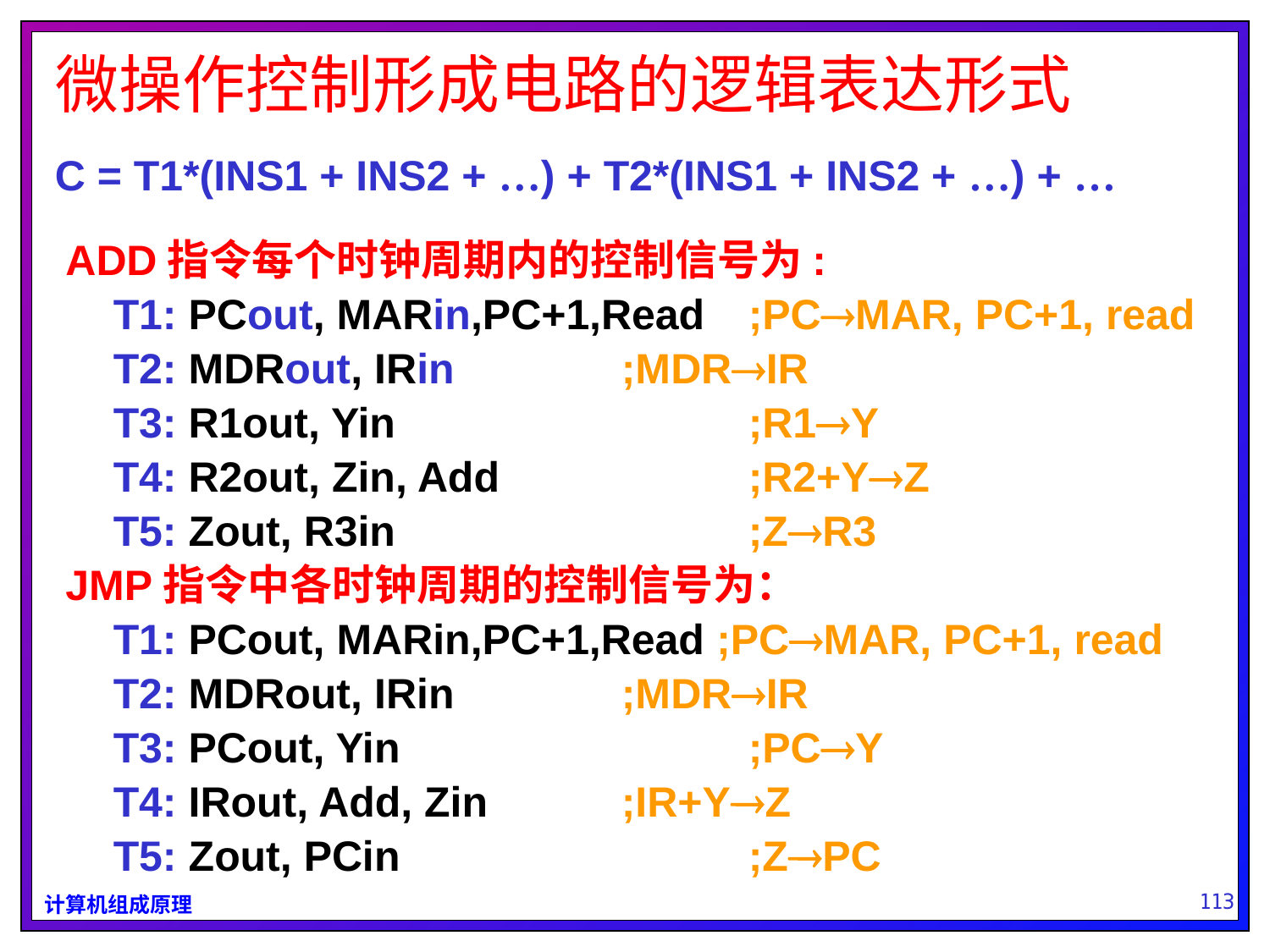

# 微操作控制形成电路的逻辑表达形式
C = T1*(INS1 + INS2 + …) + T2*(INS1 + INS2 + …) + …
ADD指令每个时钟周期内的控制信号为:
	T1: PCout, MARin,PC+1,Read	;PC→MAR, PC+1, read
	T2: MDRout, IRin		;MDR→IR
	T3: R1out, Yin			;R1→Y
	T4: R2out, Zin, Add		;R2+Y→Z
	T5: Zout, R3in			;Z→R3
JMP指令中各时钟周期的控制信号为：
	T1: PCout, MARin,PC+1,Read ;PC→MAR, PC+1, read
	T2: MDRout, IRin		;MDR→IR
	T3: PCout, Yin			;PC→Y
	T4: IRout, Add, Zin		;IR+Y→Z
	T5: Zout, PCin			;Z→PC